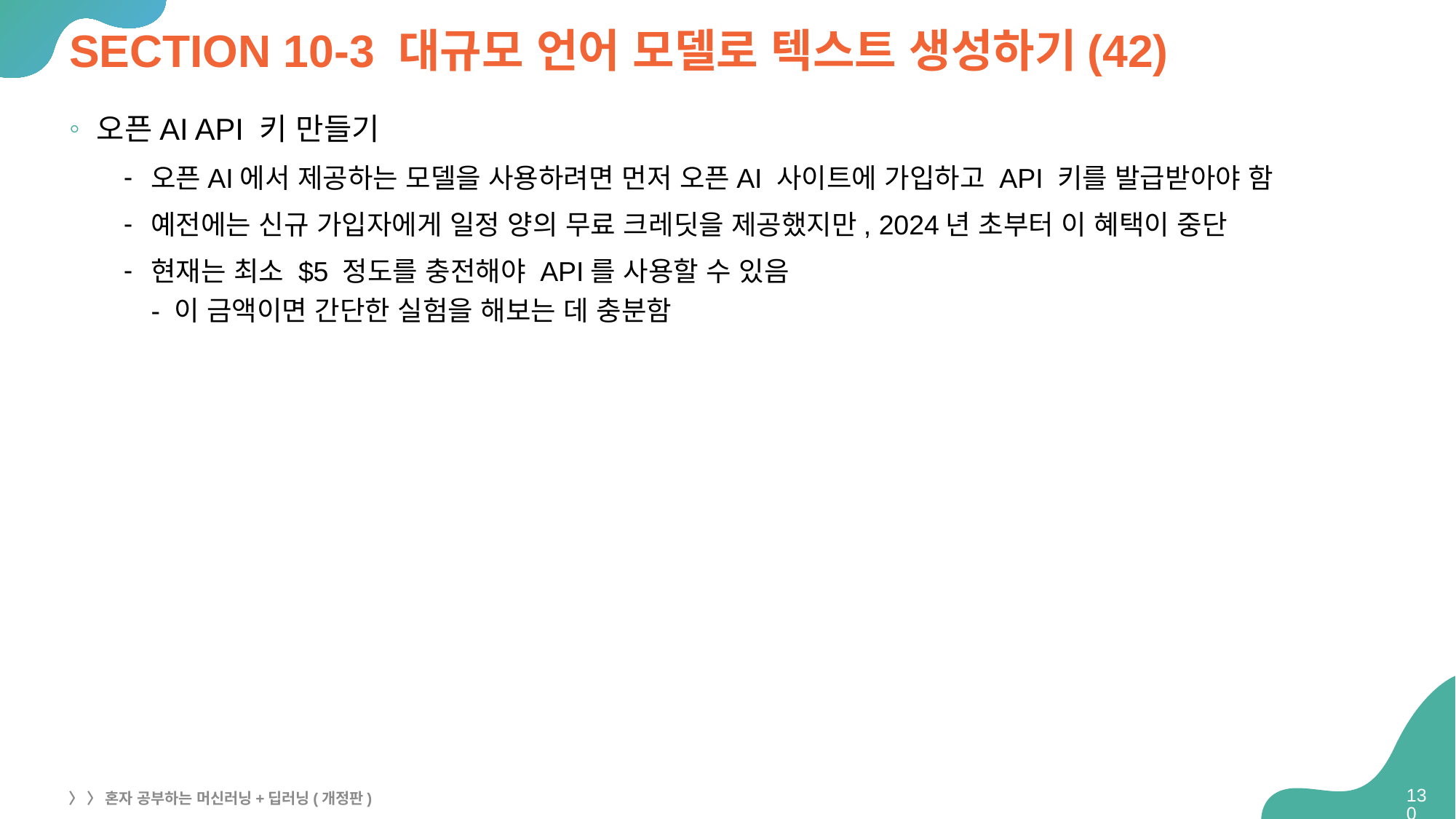

# SECTION 10-3 대규모 언어 모델로 텍스트 생성하기(42)
오픈AI API 키 만들기
오픈AI에서 제공하는 모델을 사용하려면 먼저 오픈AI 사이트에 가입하고 API 키를 발급받아야 함
예전에는 신규 가입자에게 일정 양의 무료 크레딧을 제공했지만, 2024년 초부터 이 혜택이 중단
현재는 최소 $5 정도를 충전해야 API를 사용할 수 있음
- 이 금액이면 간단한 실험을 해보는 데 충분함
130
〉 〉 혼자 공부하는 머신러닝+딥러닝(개정판)